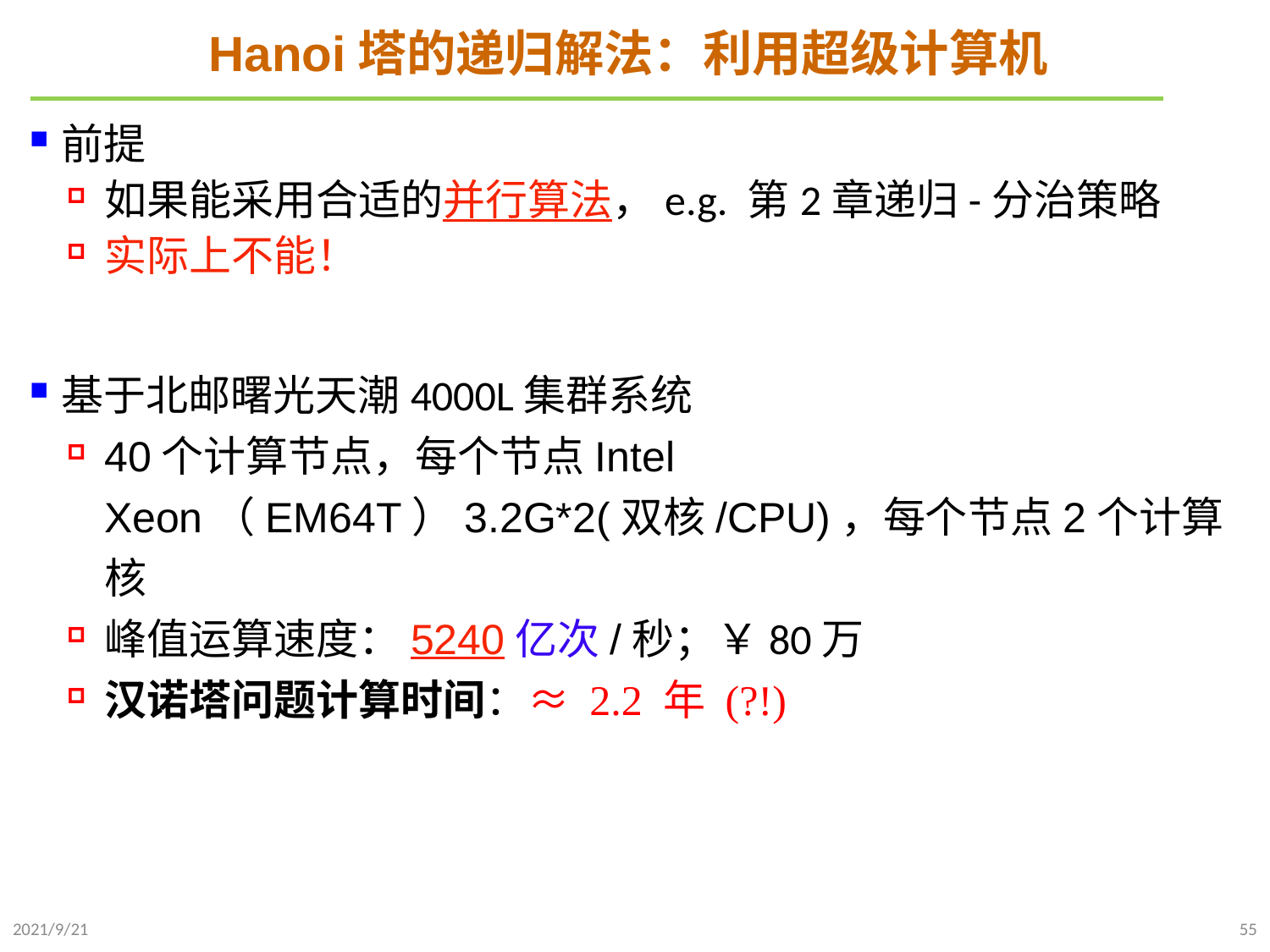

# Hanoi塔的递归解法：利用超级计算机
前提
如果能采用合适的并行算法，e.g. 第2章递归-分治策略
实际上不能！

基于北邮曙光天潮4000L集群系统
40个计算节点，每个节点Intel Xeon（EM64T）3.2G*2(双核/CPU)，每个节点2个计算核
峰值运算速度：5240亿次/秒；￥80万
汉诺塔问题计算时间：≈ 2.2 年 (?!)

2021/9/21
55